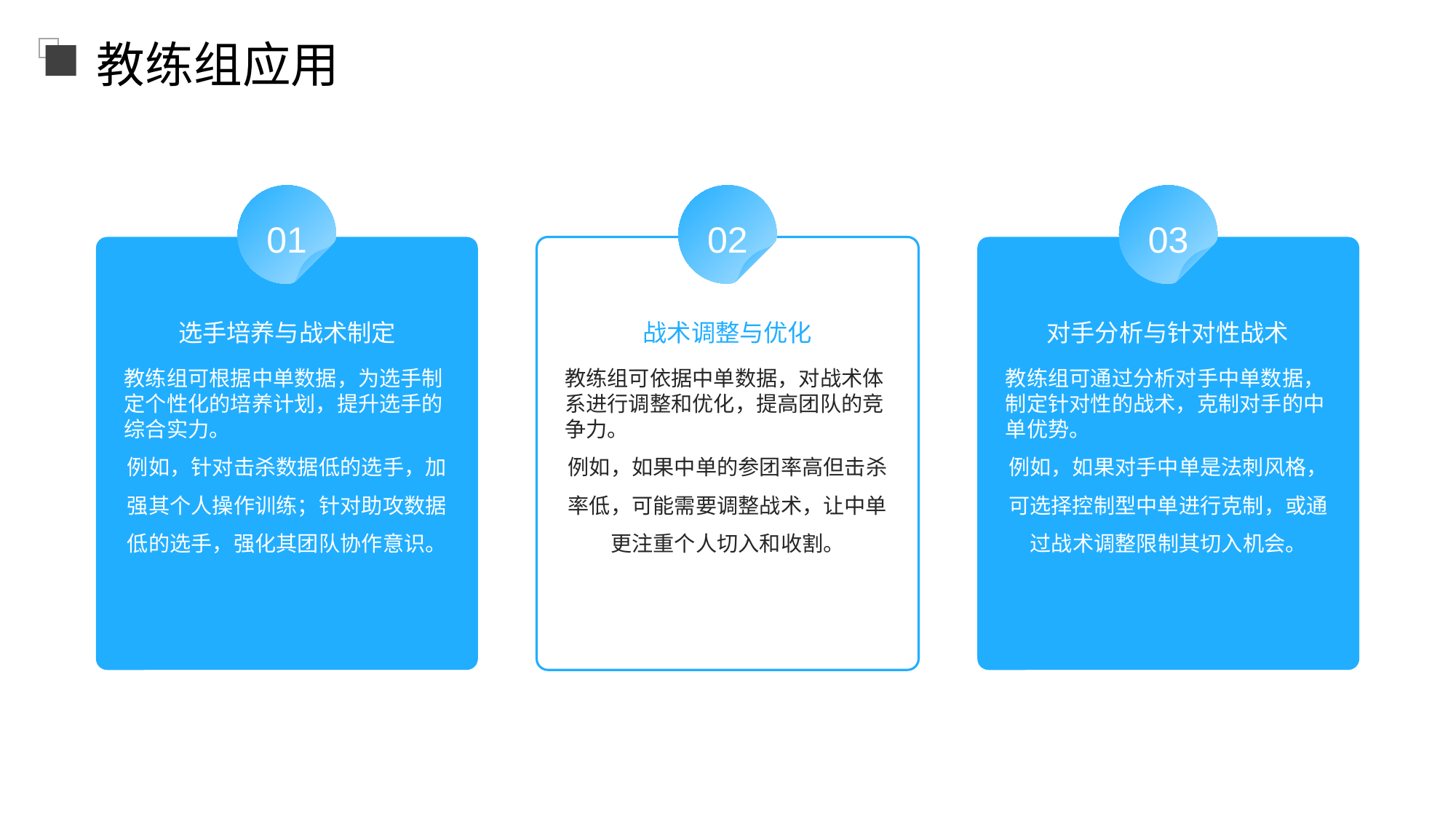

教练组应用

01
02
03

选手培养与战术制定
战术调整与优化
对手分析与针对性战术
教练组可根据中单数据，为选手制定个性化的培养计划，提升选手的综合实力。
例如，针对击杀数据低的选手，加强其个人操作训练；针对助攻数据低的选手，强化其团队协作意识。
教练组可依据中单数据，对战术体系进行调整和优化，提高团队的竞争力。
例如，如果中单的参团率高但击杀率低，可能需要调整战术，让中单更注重个人切入和收割。
教练组可通过分析对手中单数据，制定针对性的战术，克制对手的中单优势。
例如，如果对手中单是法刺风格，可选择控制型中单进行克制，或通过战术调整限制其切入机会。